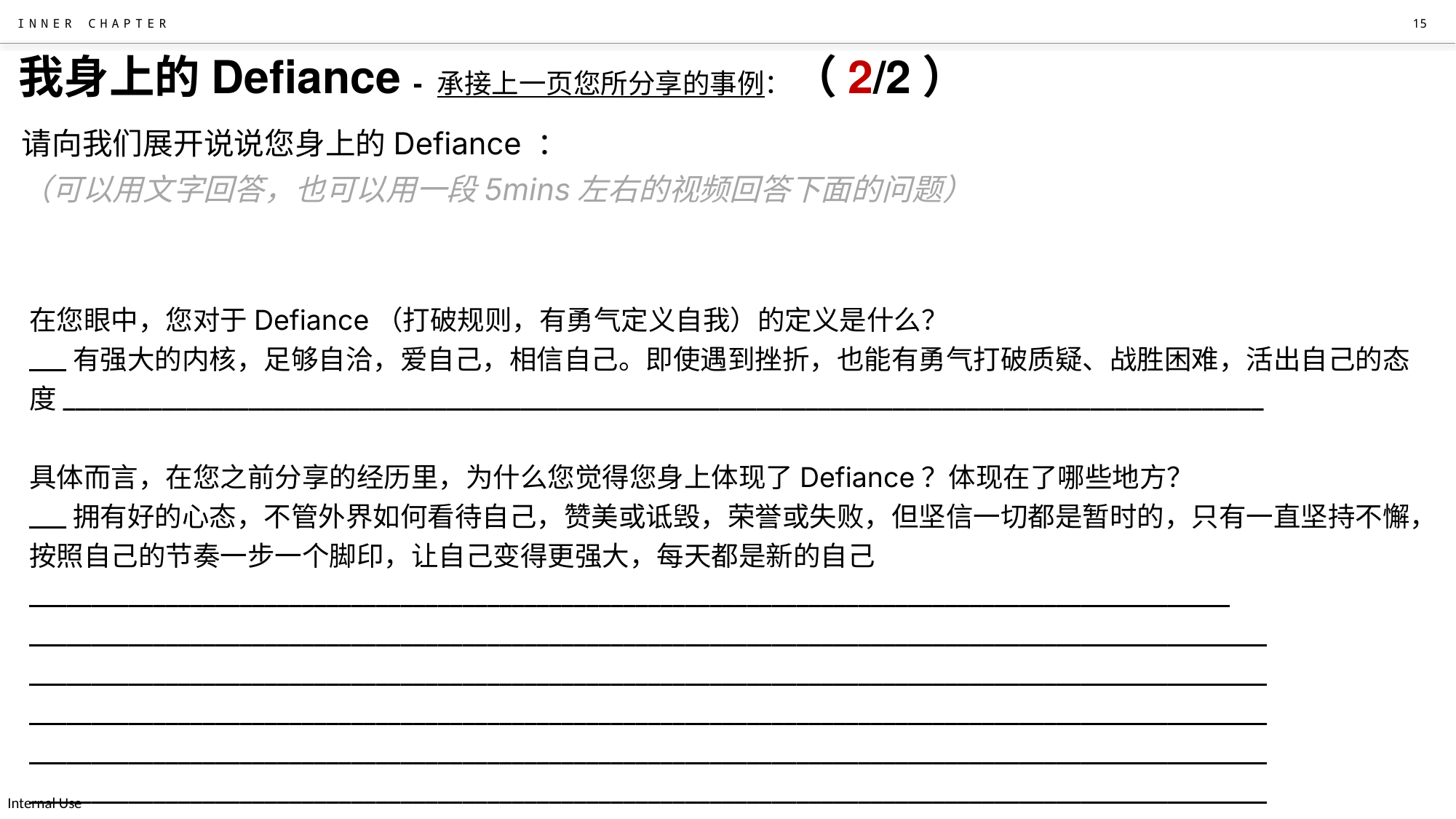

15
# 我身上的Defiance - 承接上一页您所分享的事例：（2/2）
请向我们展开说说您身上的Defiance ：
（可以用文字回答，也可以用一段5mins左右的视频回答下面的问题）
在您眼中，您对于Defiance（打破规则，有勇气定义自我）的定义是什么？
___有强大的内核，足够自洽，爱自己，相信自己。即使遇到挫折，也能有勇气打破质疑、战胜困难，活出自己的态度_________________________________________________________________________________________________

具体而言，在您之前分享的经历里，为什么您觉得您身上体现了Defiance？体现在了哪些地方？
___拥有好的心态，不管外界如何看待自己，赞美或诋毁，荣誉或失败，但坚信一切都是暂时的，只有一直坚持不懈，按照自己的节奏一步一个脚印，让自己变得更强大，每天都是新的自己_________________________________________________________________________________________________
____________________________________________________________________________________________________
____________________________________________________________________________________________________
____________________________________________________________________________________________________
____________________________________________________________________________________________________
____________________________________________________________________________________________________